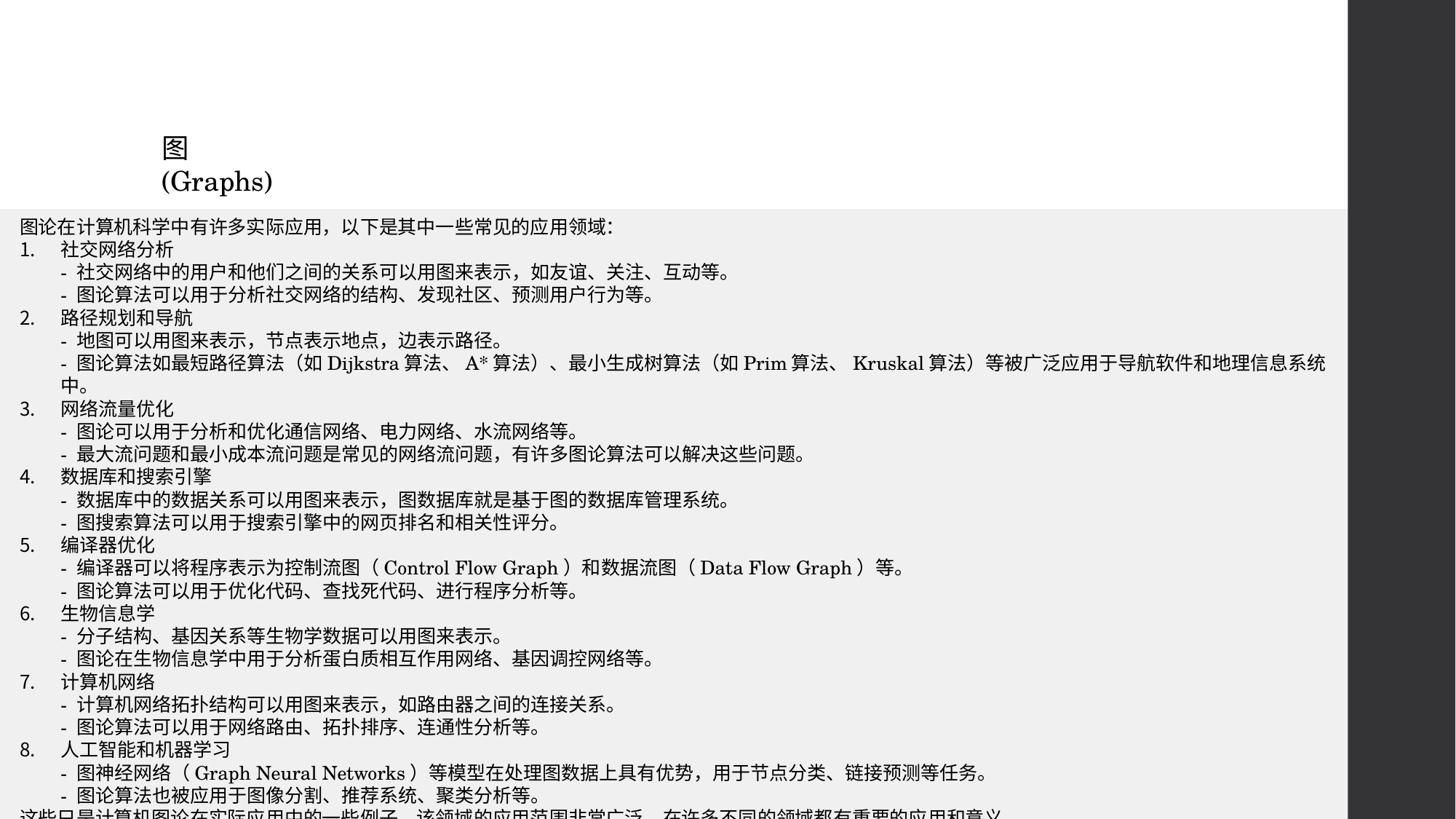

# 图 (Graphs)
图论在计算机科学中有许多实际应用，以下是其中一些常见的应用领域：
社交网络分析
- 社交网络中的用户和他们之间的关系可以用图来表示，如友谊、关注、互动等。
- 图论算法可以用于分析社交网络的结构、发现社区、预测用户行为等。
路径规划和导航
- 地图可以用图来表示，节点表示地点，边表示路径。
- 图论算法如最短路径算法（如Dijkstra算法、A*算法）、最小生成树算法（如Prim算法、Kruskal算法）等被广泛应用于导航软件和地理信息系统中。
网络流量优化
- 图论可以用于分析和优化通信网络、电力网络、水流网络等。
- 最大流问题和最小成本流问题是常见的网络流问题，有许多图论算法可以解决这些问题。
数据库和搜索引擎
- 数据库中的数据关系可以用图来表示，图数据库就是基于图的数据库管理系统。
- 图搜索算法可以用于搜索引擎中的网页排名和相关性评分。
编译器优化
- 编译器可以将程序表示为控制流图（Control Flow Graph）和数据流图（Data Flow Graph）等。
- 图论算法可以用于优化代码、查找死代码、进行程序分析等。
生物信息学
- 分子结构、基因关系等生物学数据可以用图来表示。
- 图论在生物信息学中用于分析蛋白质相互作用网络、基因调控网络等。
计算机网络
- 计算机网络拓扑结构可以用图来表示，如路由器之间的连接关系。
- 图论算法可以用于网络路由、拓扑排序、连通性分析等。
人工智能和机器学习
- 图神经网络（Graph Neural Networks）等模型在处理图数据上具有优势，用于节点分类、链接预测等任务。
- 图论算法也被应用于图像分割、推荐系统、聚类分析等。
这些只是计算机图论在实际应用中的一些例子，该领域的应用范围非常广泛，在许多不同的领域都有重要的应用和意义。